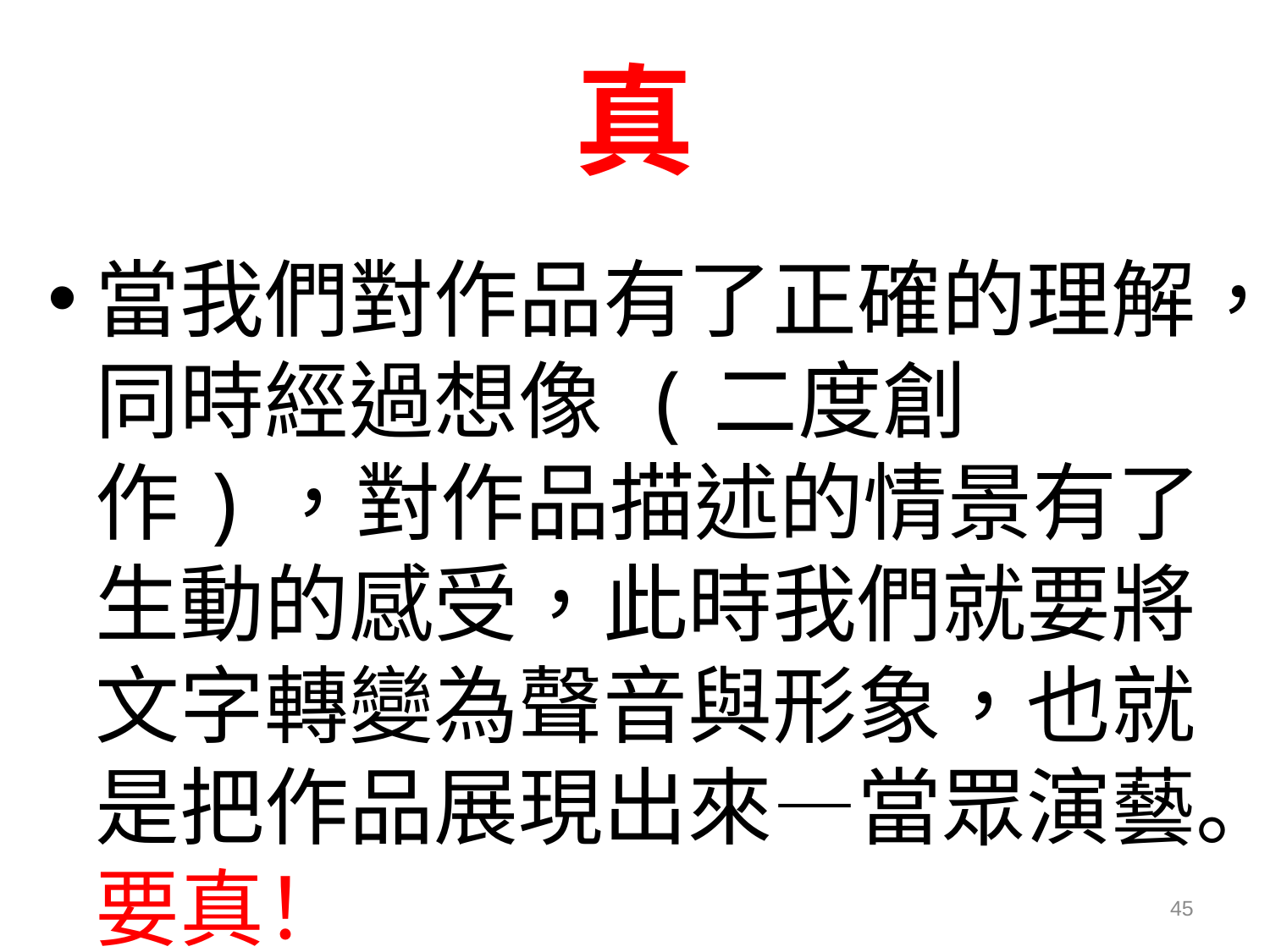

# 真
當我們對作品有了正確的理解，同時經過想像 (二度創作)，對作品描述的情景有了生動的感受，此時我們就要將文字轉變為聲音與形象，也就是把作品展現出來—當眾演藝。要真！
45